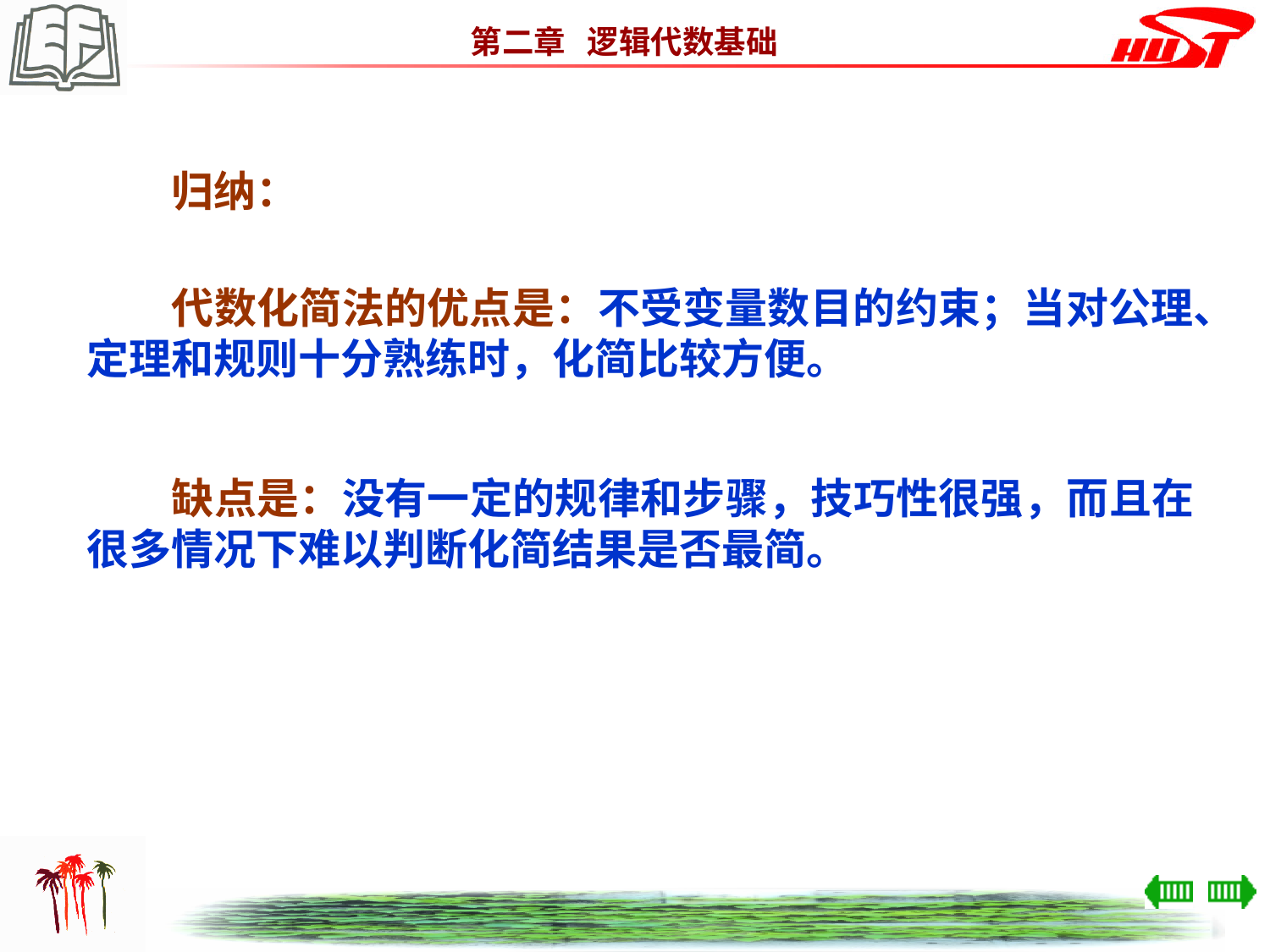

归纳：
　　代数化简法的优点是：不受变量数目的约束；当对公理、定理和规则十分熟练时，化简比较方便。
　　缺点是：没有一定的规律和步骤，技巧性很强，而且在很多情况下难以判断化简结果是否最简。